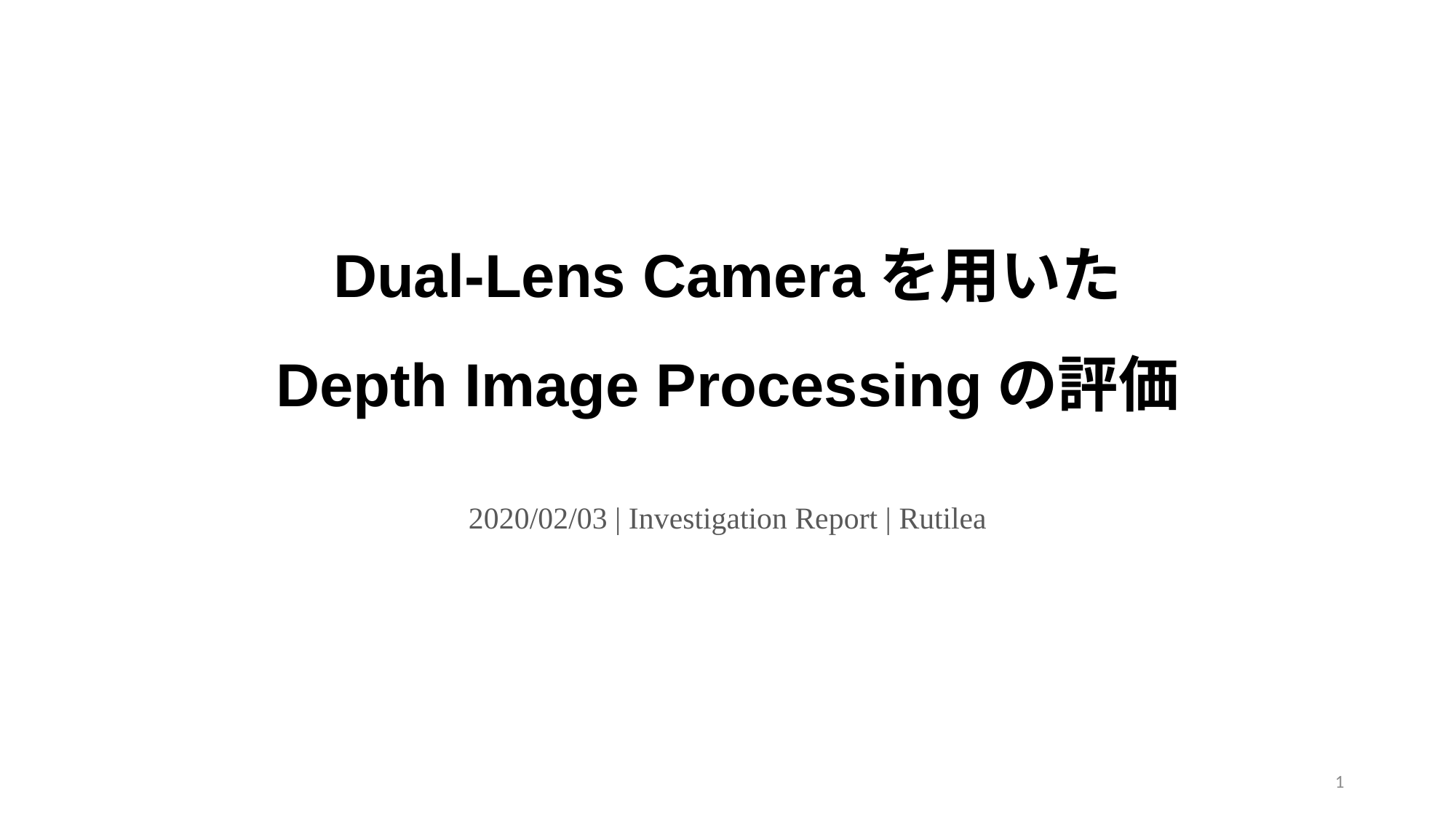

Dual-Lens Cameraを用いた
Depth Image Processingの評価
2020/02/03 | Investigation Report | Rutilea

1